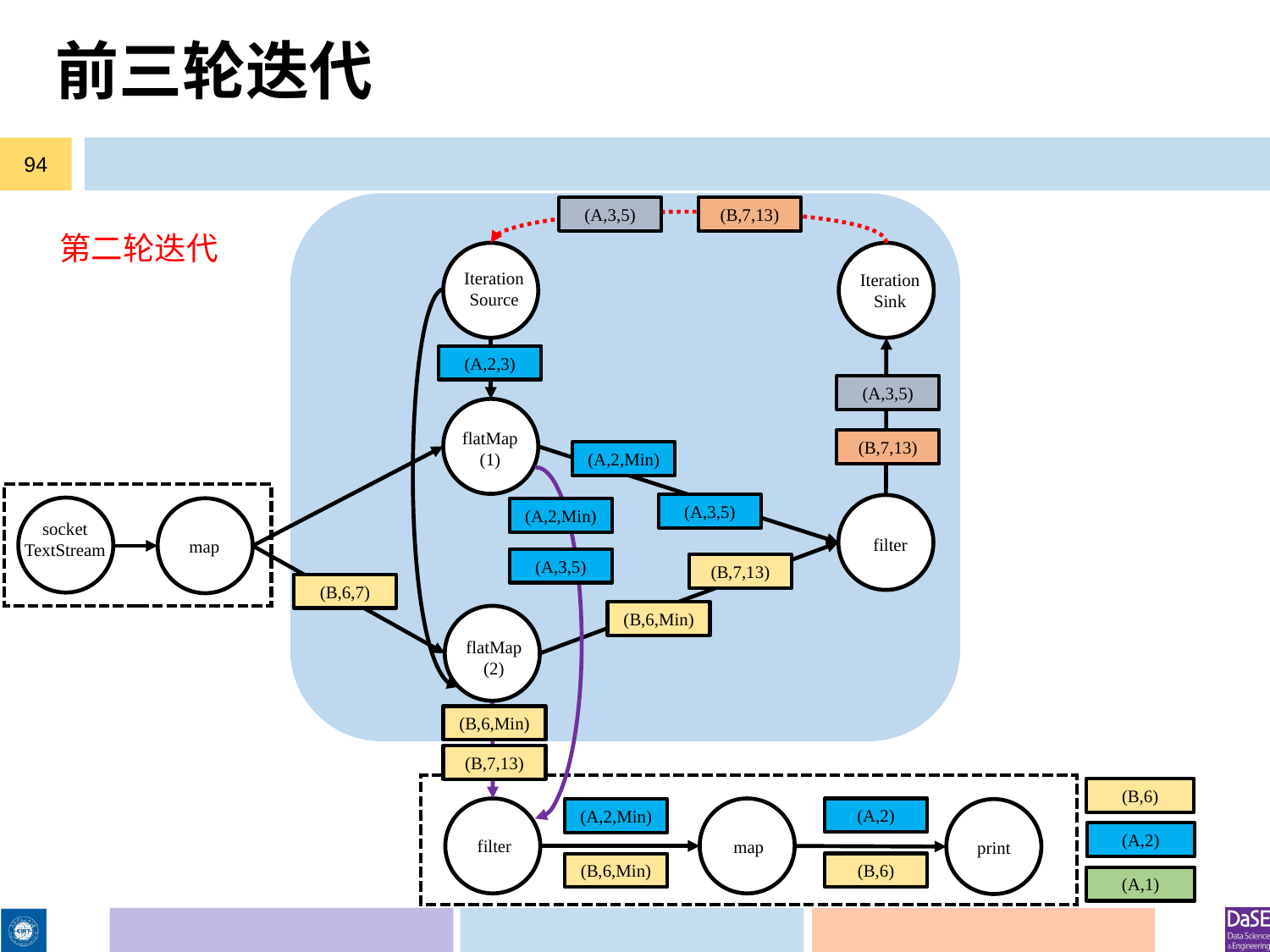

# 前三轮迭代
94

(B,7,13)
(A,3,5)
第二轮迭代

Iteration
Source
Iteration
Sink
(A,2,3)
(A,3,5)

flatMap
(1)
(B,7,13)
(A,2,Min)

(A,3,5)

map
(A,2,Min)
socket
TextStream
filter
(A,3,5)
(B,7,13)
(B,6,7)
(B,6,Min)

flatMap
(2)
(B,6,Min)
(B,7,13)

(B,6)
(A,2)

filter

map
(A,2,Min)

print
(A,2)
(B,6)
(B,6,Min)
(A,1)